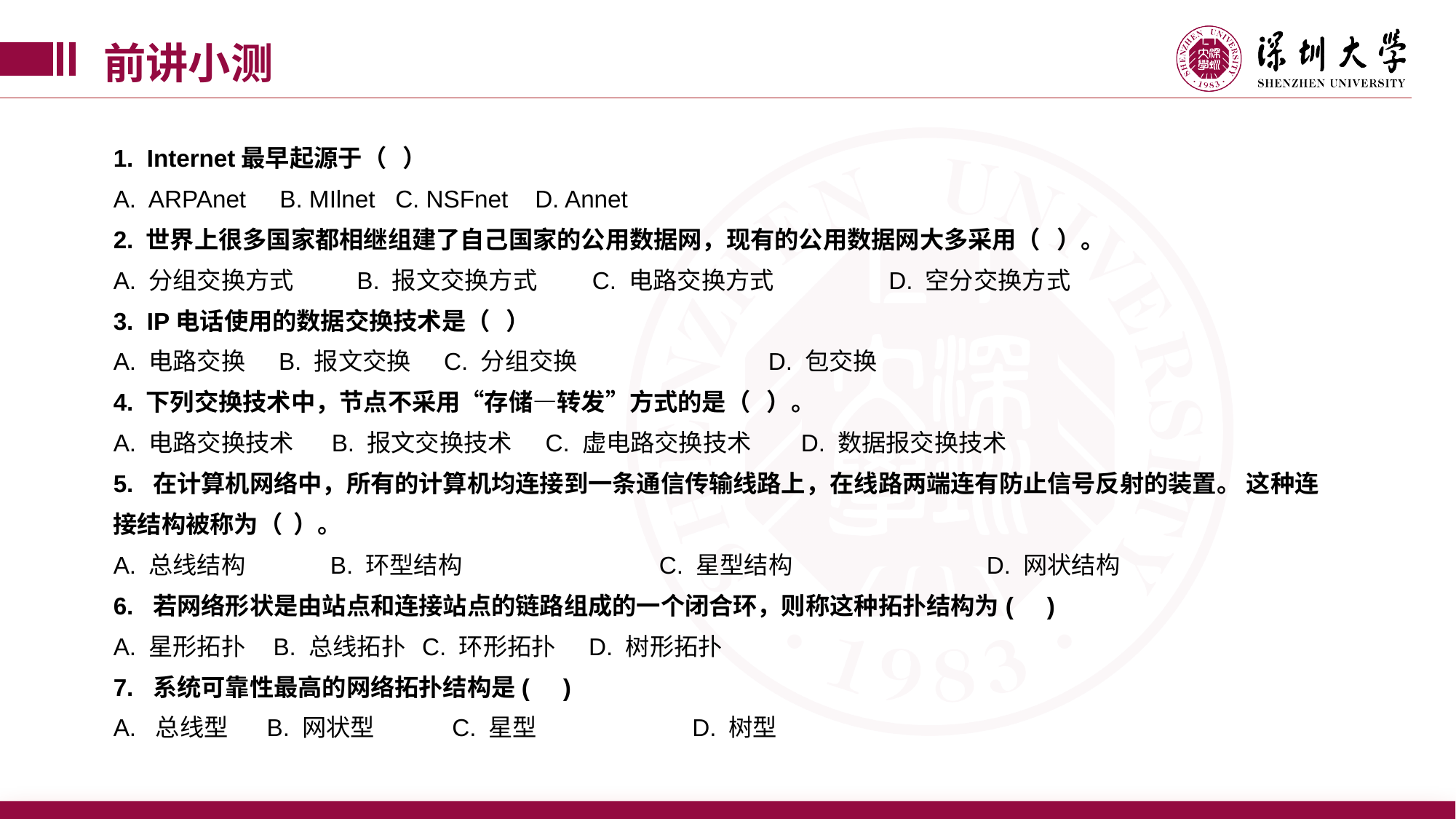

前讲小测

1.  Internet最早起源于（   ）
A.  ARPAnet     B. MIlnet   C. NSFnet    D. Annet
2. 世界上很多国家都相继组建了自己国家的公用数据网，现有的公用数据网大多采用（   ）。
A. 分组交换方式　      B. 报文交换方式         C. 电路交换方式 　	 D. 空分交换方式
3.  IP电话使用的数据交换技术是（   ）
A. 电路交换     B. 报文交换     C. 分组交换   		D. 包交换
4. 下列交换技术中，节点不采用“存储—转发”方式的是（   ）。
A. 电路交换技术   	B. 报文交换技术     C. 虚电路交换技术        D. 数据报交换技术
5.  在计算机网络中，所有的计算机均连接到一条通信传输线路上，在线路两端连有防止信号反射的装置。 这种连接结构被称为（  ）。
A. 总线结构　          B. 环型结构　		C. 星型结构　		D. 网状结构
6.  若网络形状是由站点和连接站点的链路组成的一个闭合环，则称这种拓扑结构为(     )
A. 星形拓扑    B. 总线拓扑  C. 环形拓扑     D. 树形拓扑
7.  系统可靠性最高的网络拓扑结构是(     )
A.  总线型      B. 网状型  	 C. 星型   	     D. 树型